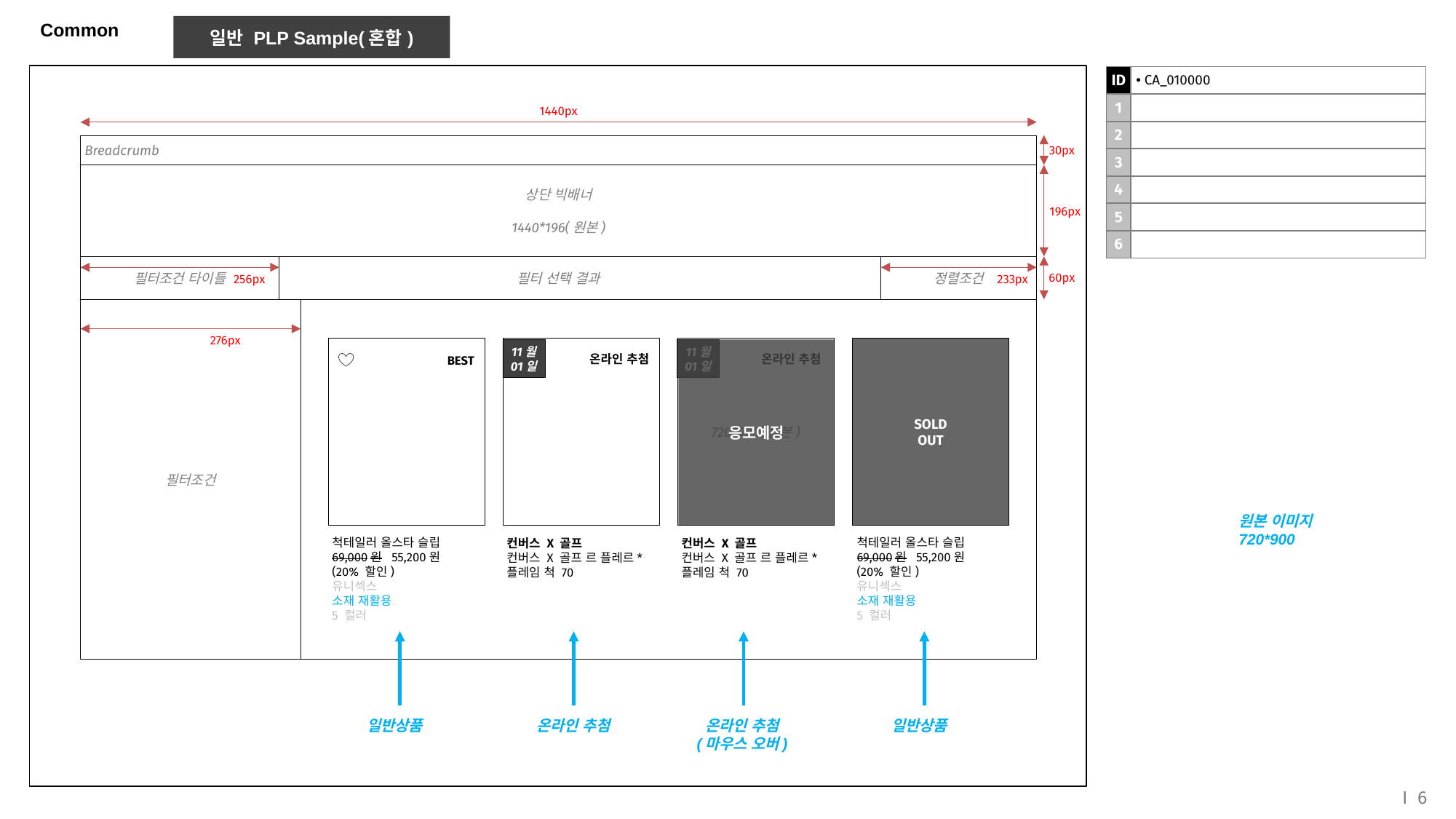

# Common
일반 PLP Sample(혼합)

| ID | CA\_010000 |
| --- | --- |
| 1 |  |
| 2 |  |
| 3 |  |
| 4 |  |
| 5 |  |
| 6 |  |
1440px
Breadcrumb
30px
상단 빅배너

1440*196(원본)
196px
필터 선택 결과
필터조건 타이틀
정렬조건
60px
256px
233px
필터조건

276px

720*900(원본)
SOLD
OUT
11월
01일
11월
01일
응모예정
온라인 추첨
온라인 추첨
BEST

원본 이미지
720*900
척테일러 올스타 슬립
69,000원  55,200원
(20% 할인)
유니섹스
소재 재활용
5 컬러
척테일러 올스타 슬립
69,000원  55,200원
(20% 할인)
유니섹스
소재 재활용
5 컬러
컨버스 X 골프
컨버스 X 골프 르 플레르*플레임 척 70
컨버스 X 골프
컨버스 X 골프 르 플레르*플레임 척 70

일반상품
온라인 추첨
온라인 추첨
(마우스 오버)
일반상품